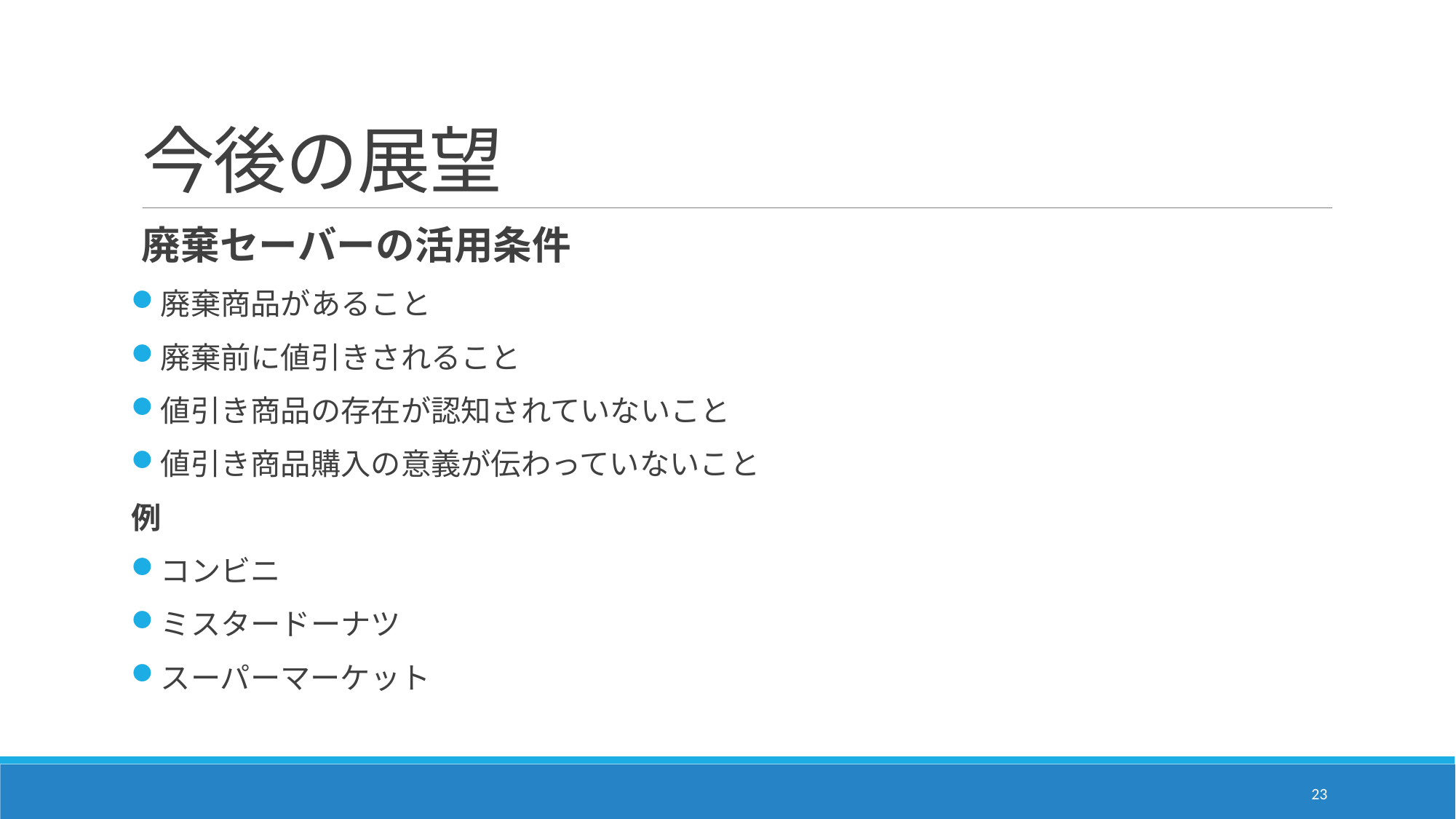

# 今後の展望
廃棄セーバーの活用条件
廃棄商品があること
廃棄前に値引きされること
値引き商品の存在が認知されていないこと
値引き商品購入の意義が伝わっていないこと
例
コンビニ
ミスタードーナツ
スーパーマーケット

23